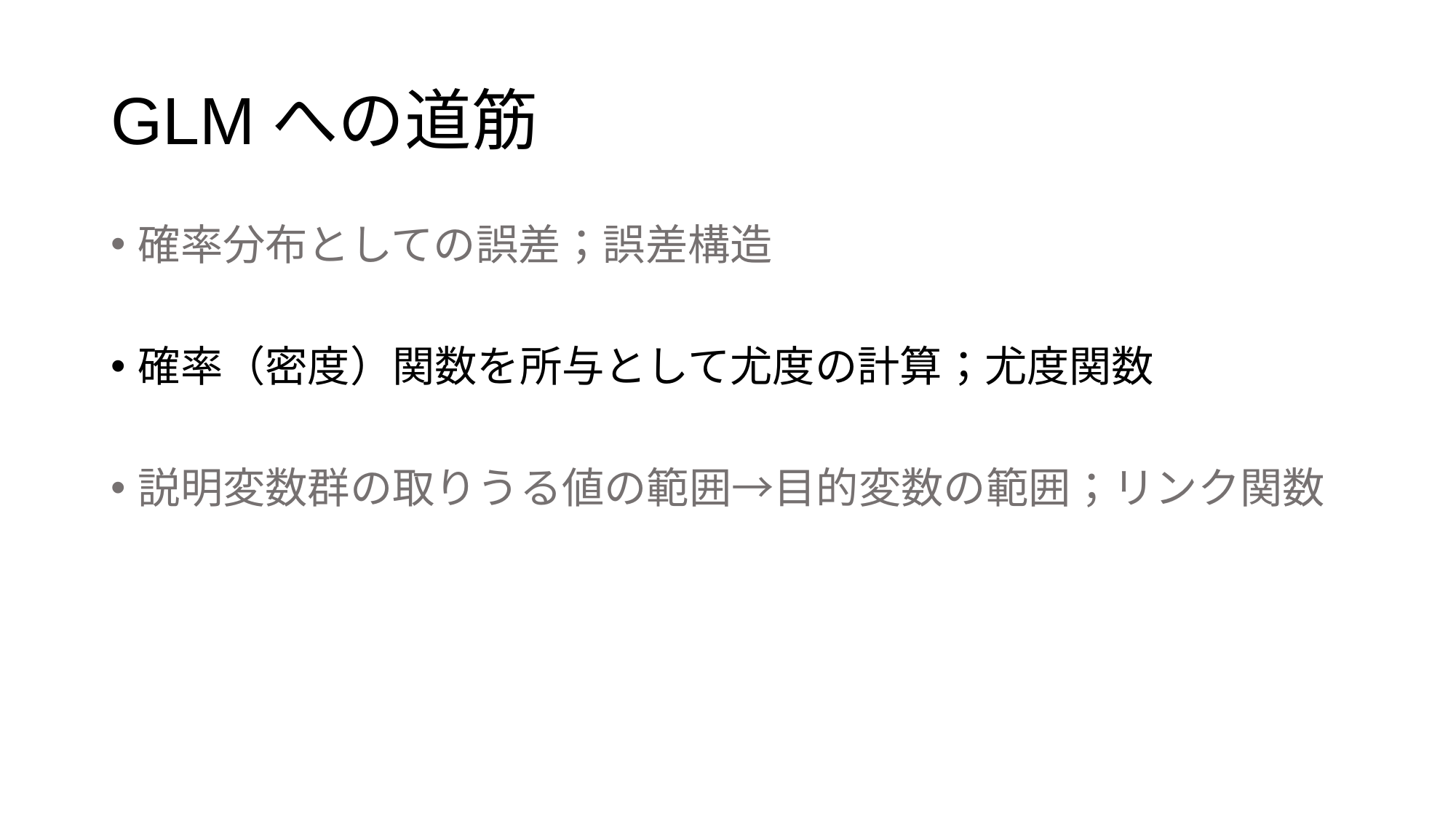

# GLMへの道筋
確率分布としての誤差；誤差構造

確率（密度）関数を所与として尤度の計算；尤度関数

説明変数群の取りうる値の範囲→目的変数の範囲；リンク関数